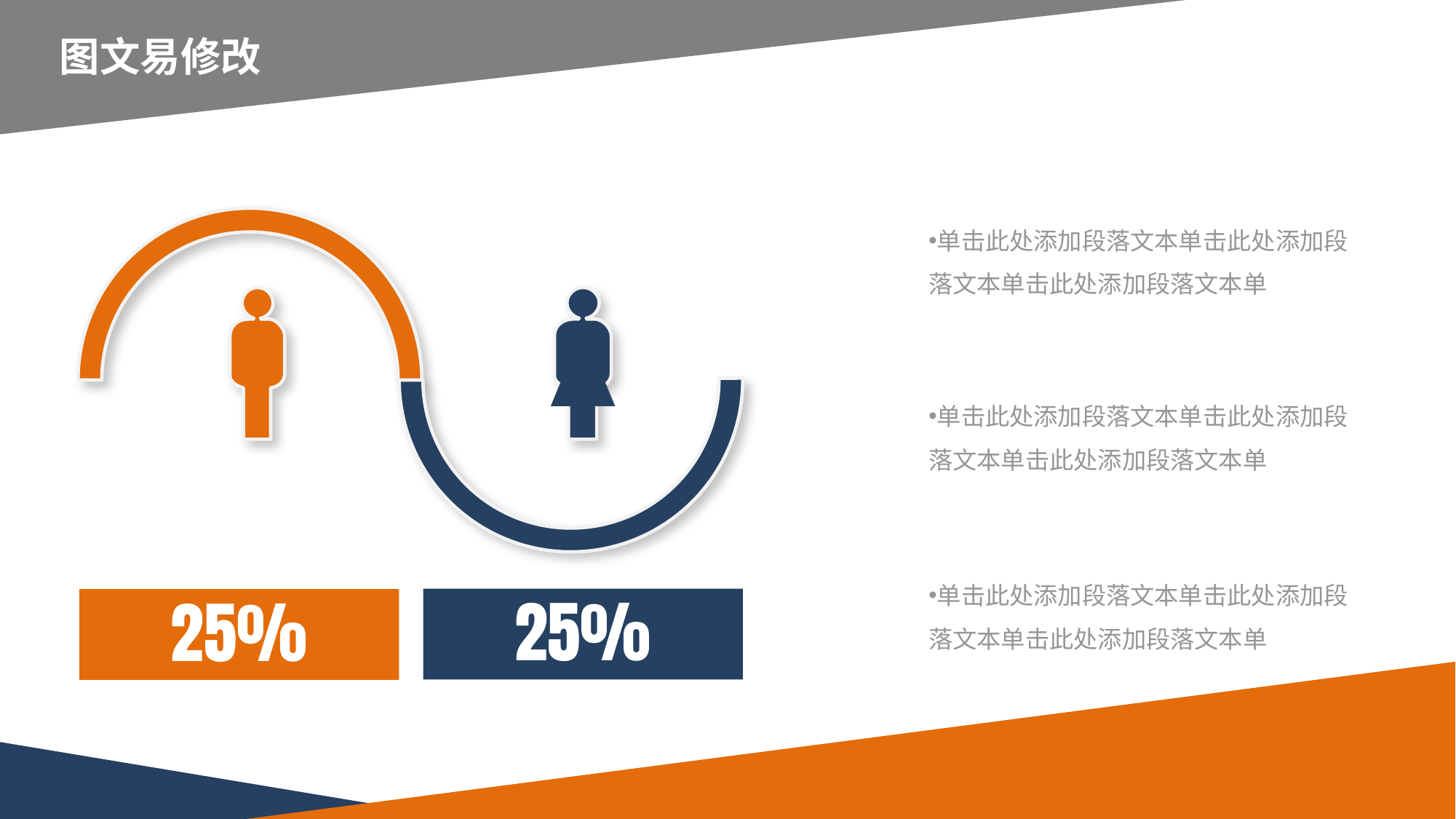

延时符
图文易修改
单击此处添加段落文本单击此处添加段落文本单击此处添加段落文本单
单击此处添加段落文本单击此处添加段落文本单击此处添加段落文本单
单击此处添加段落文本单击此处添加段落文本单击此处添加段落文本单

25%
25%